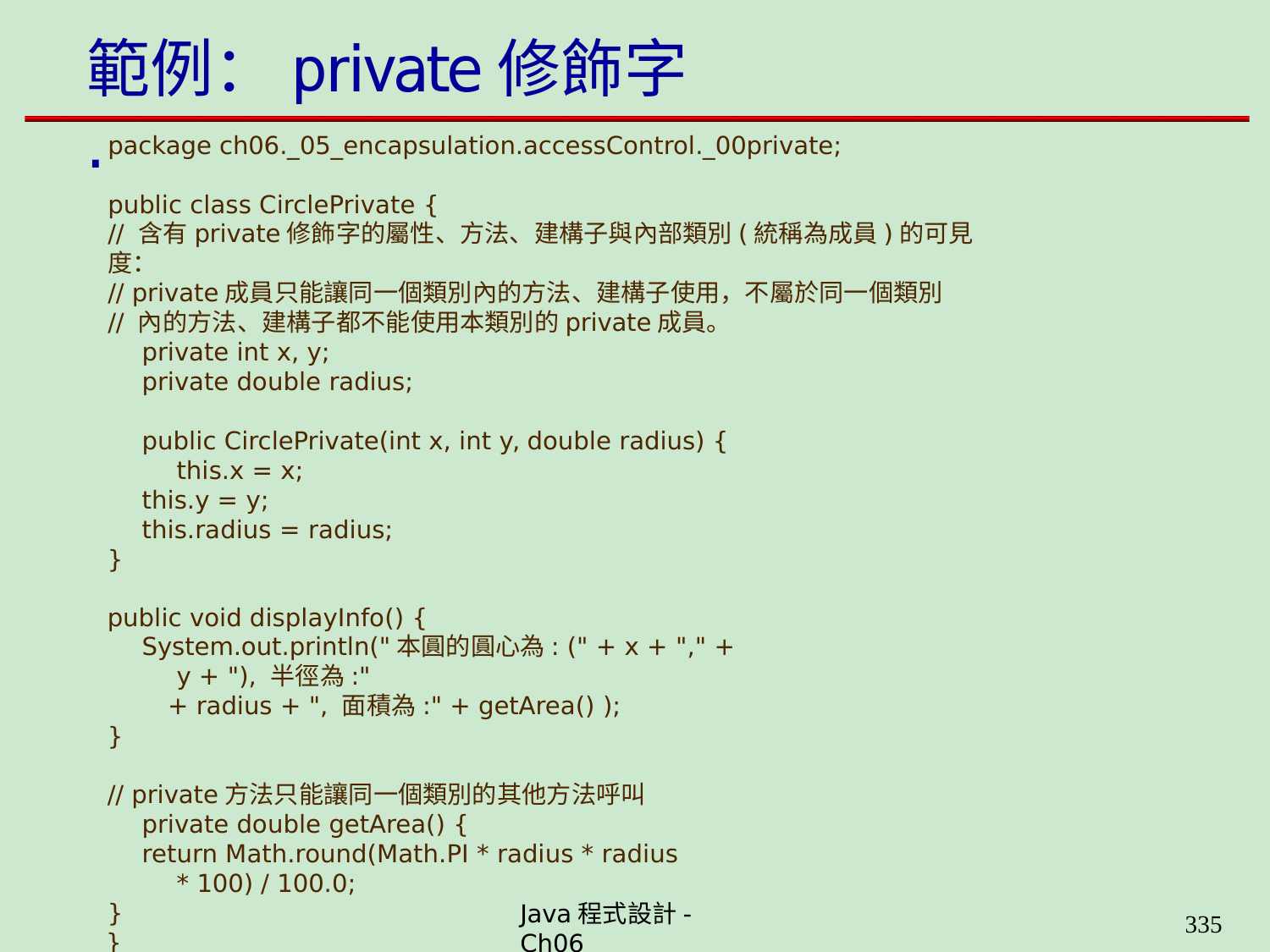

# 範例：private修飾字 .
package ch06._05_encapsulation.accessControl._00private;

public class CirclePrivate {
// 含有private修飾字的屬性、方法、建構子與內部類別(統稱為成員)的可見度：
// private成員只能讓同一個類別內的方法、建構子使用，不屬於同一個類別
// 內的方法、建構子都不能使用本類別的private成員。
private int x, y;  private double radius;

public CirclePrivate(int x, int y, double radius) {  this.x = x;
this.y = y;
this.radius = radius;
}

public void displayInfo() {
System.out.println("本圓的圓心為: (" + x + "," + y + "), 半徑為:"
+ radius + ", 面積為:" + getArea() );
}

// private方法只能讓同一個類別的其他方法呼叫 private double getArea() {
return Math.round(Math.PI * radius * radius * 100) / 100.0;
}
}
Java程式設計-Ch06
335